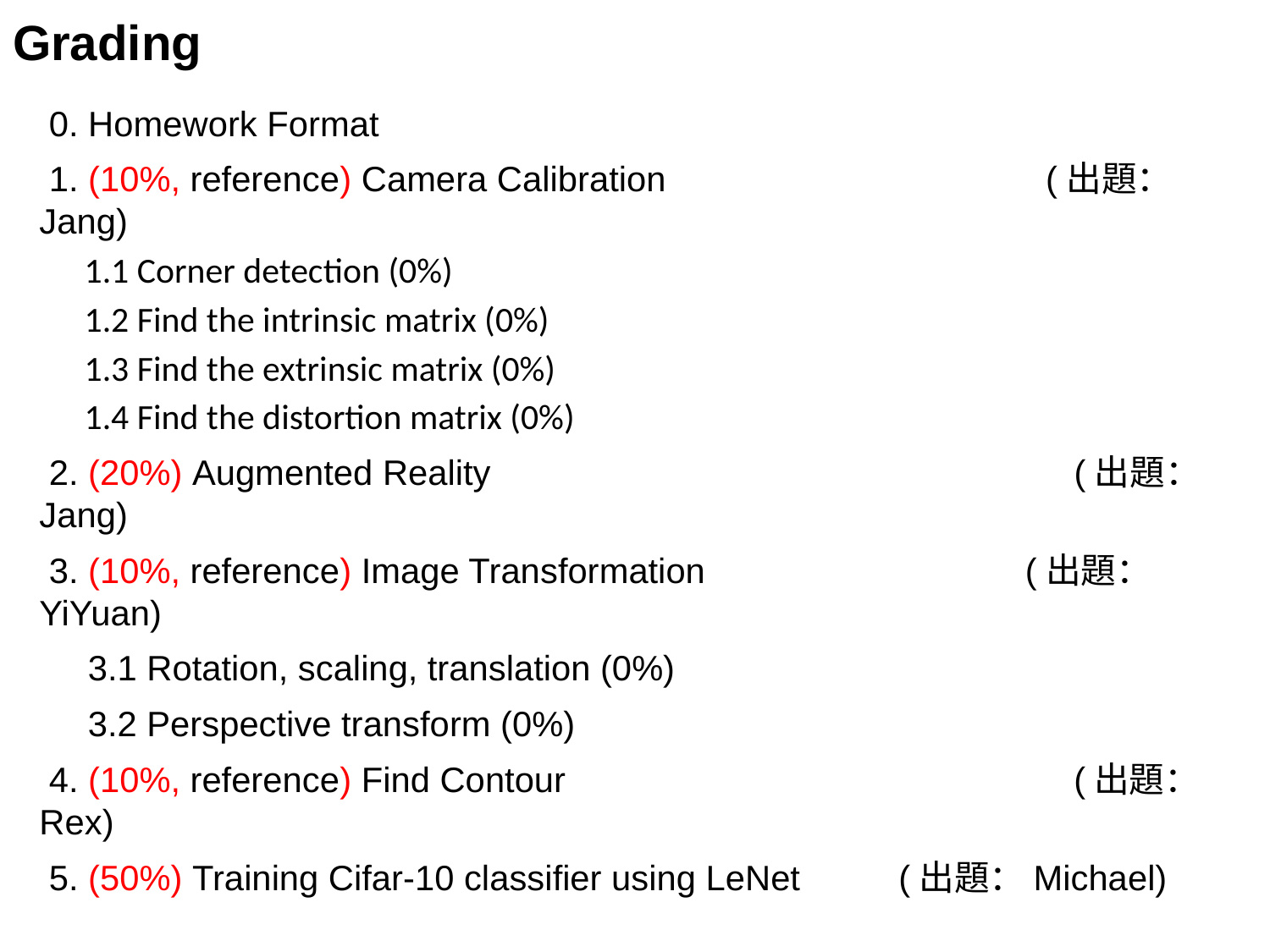

# Grading
 0. Homework Format
 1. (10%, reference) Camera Calibration                                       (出題：Jang)
1.1 Corner detection (0%)
1.2 Find the intrinsic matrix (0%)
1.3 Find the extrinsic matrix (0%)
1.4 Find the distortion matrix (0%)
 2. (20%) Augmented Reality 			                            (出題：Jang)
 3. (10%, reference) Image Transformation	                       (出題：YiYuan)
     3.1 Rotation, scaling, translation (0%)
     3.2 Perspective transform (0%)
 4. (10%, reference) Find Contour	          	                            (出題：Rex)
 5. (50%) Training Cifar-10 classifier using LeNet	          (出題：Michael)